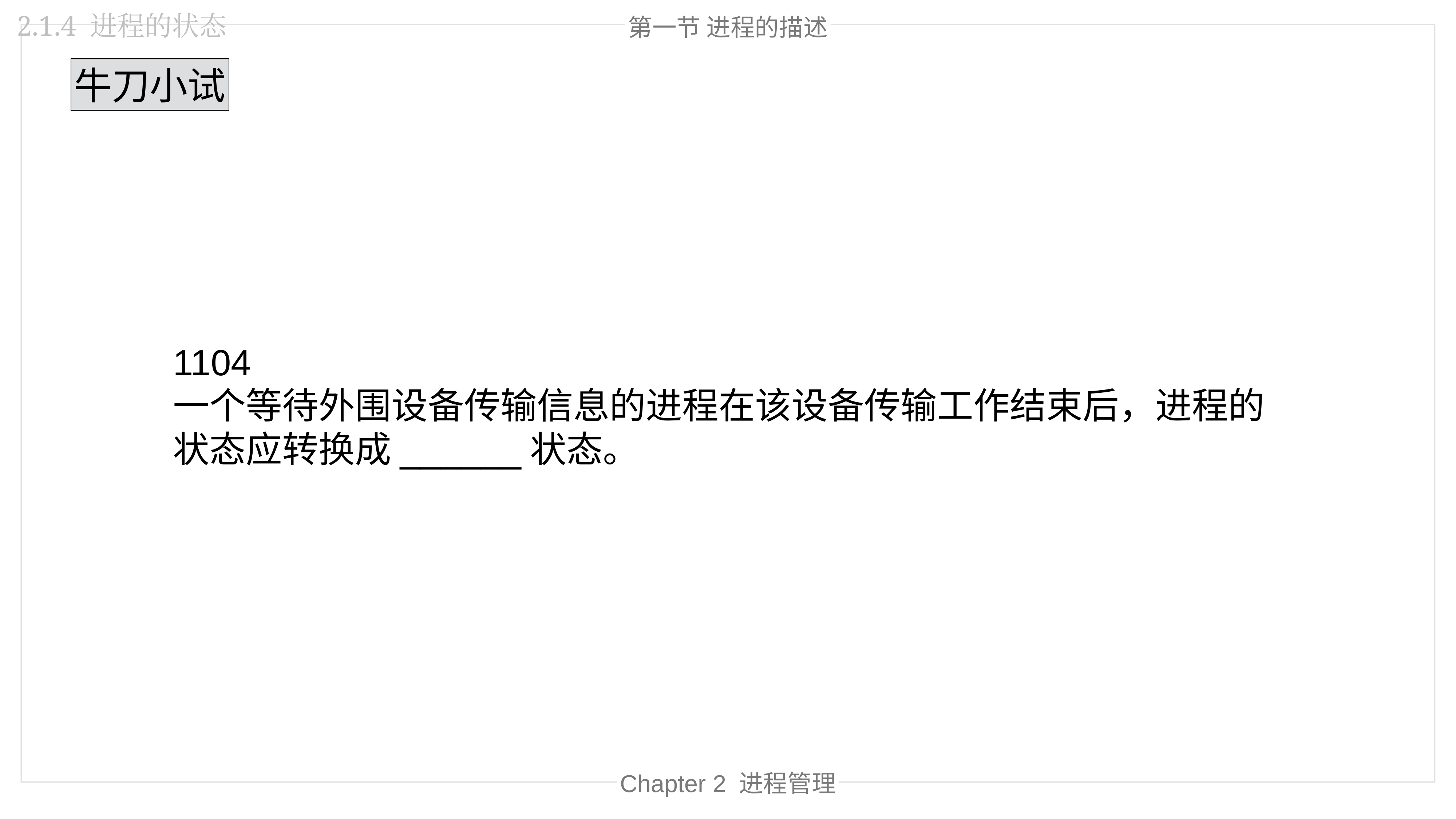

2.1.4 进程的状态
第一节 进程的描述

牛刀小试
1104
一个等待外围设备传输信息的进程在该设备传输工作结束后，进程的状态应转换成______状态。
Chapter 2 进程管理